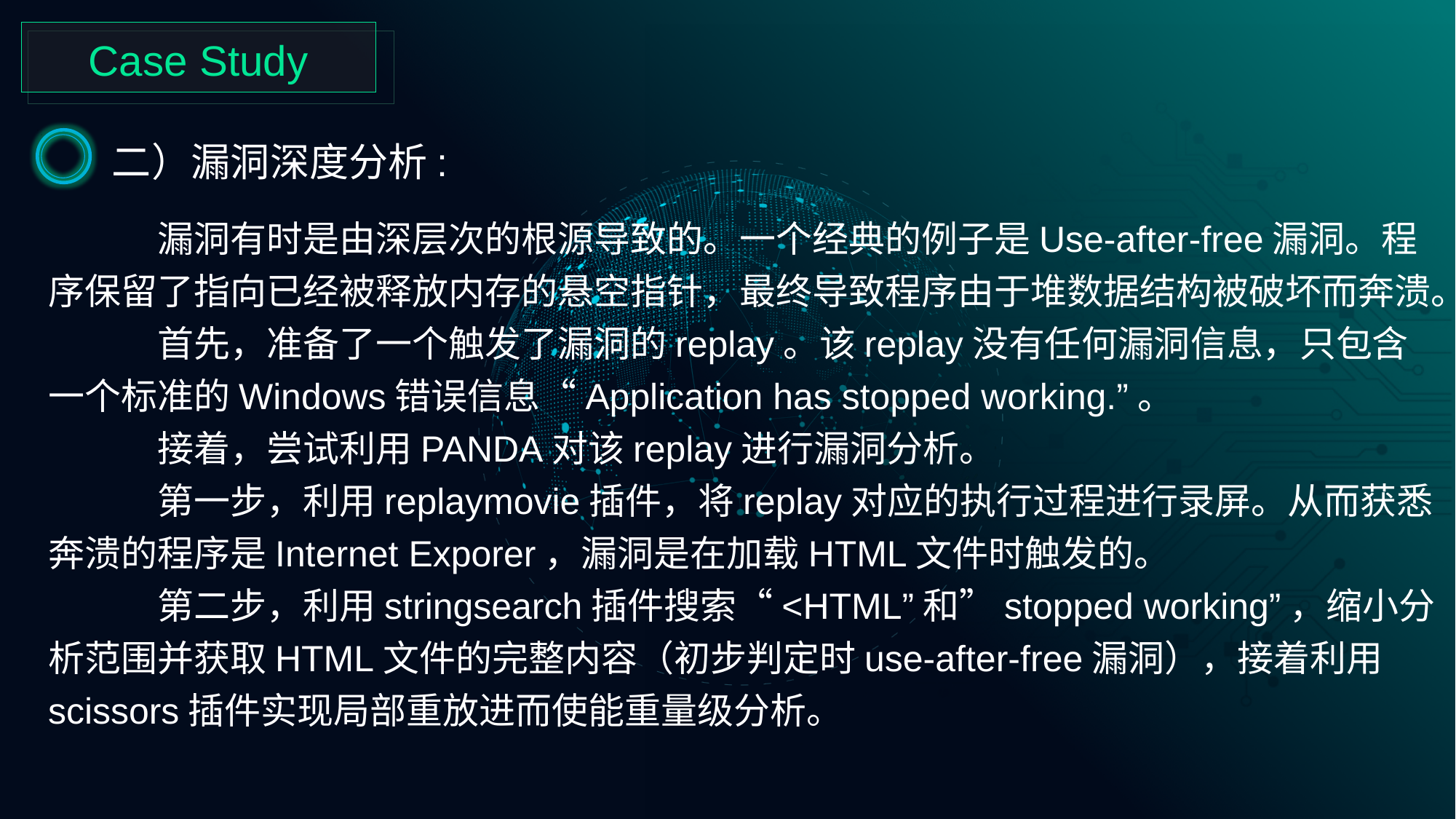

Case Study

二）漏洞深度分析:
	漏洞有时是由深层次的根源导致的。一个经典的例子是Use-after-free漏洞。程序保留了指向已经被释放内存的悬空指针，最终导致程序由于堆数据结构被破坏而奔溃。
	首先，准备了一个触发了漏洞的replay。该replay没有任何漏洞信息，只包含一个标准的Windows错误信息“Application has stopped working.”。
	接着，尝试利用PANDA对该replay进行漏洞分析。
	第一步，利用replaymovie插件，将replay对应的执行过程进行录屏。从而获悉奔溃的程序是Internet Exporer，漏洞是在加载HTML文件时触发的。
	第二步，利用stringsearch插件搜索“<HTML”和”stopped working”，缩小分析范围并获取HTML文件的完整内容（初步判定时use-after-free漏洞），接着利用scissors插件实现局部重放进而使能重量级分析。